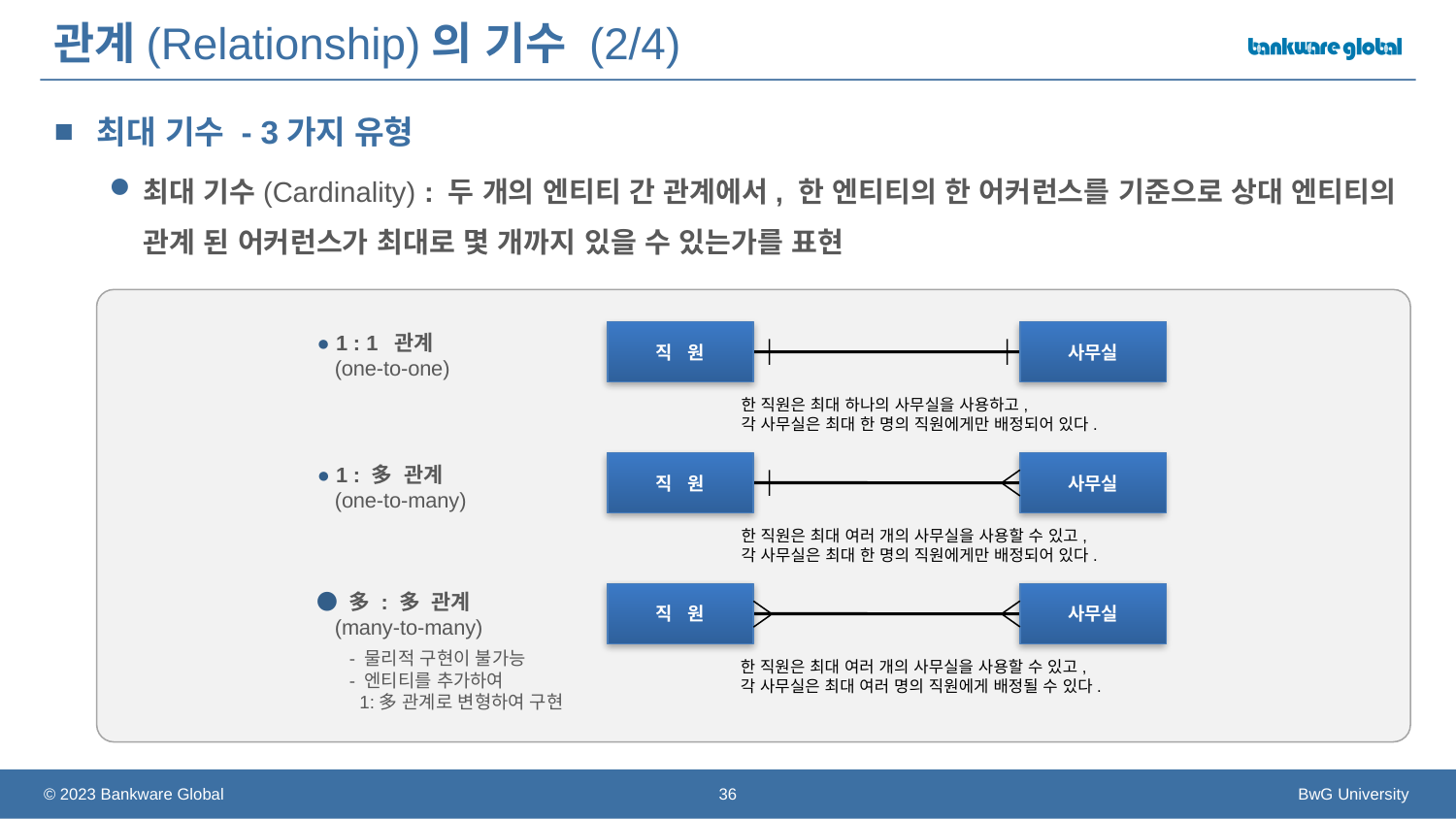

# 관계(Relationship)의 기수 (2/4)
최대 기수 - 3가지 유형
최대 기수(Cardinality) : 두 개의 엔티티 간 관계에서, 한 엔티티의 한 어커런스를 기준으로 상대 엔티티의 관계 된 어커런스가 최대로 몇 개까지 있을 수 있는가를 표현

직   원
사무실
● 1 : 1  관계
   (one-to-one)

한 직원은 최대 하나의 사무실을 사용하고,
각 사무실은 최대 한 명의 직원에게만 배정되어 있다.
직   원
사무실
● 1 : 多  관계
   (one-to-many)

한 직원은 최대 여러 개의 사무실을 사용할 수 있고,
각 사무실은 최대 한 명의 직원에게만 배정되어 있다.
● 多 : 多  관계
   (many-to-many)
직   원
사무실

- 물리적 구현이 불가능
- 엔티티를 추가하여
  1:多 관계로 변형하여 구현
한 직원은 최대 여러 개의 사무실을 사용할 수 있고,
각 사무실은 최대 여러 명의 직원에게 배정될 수 있다.
36